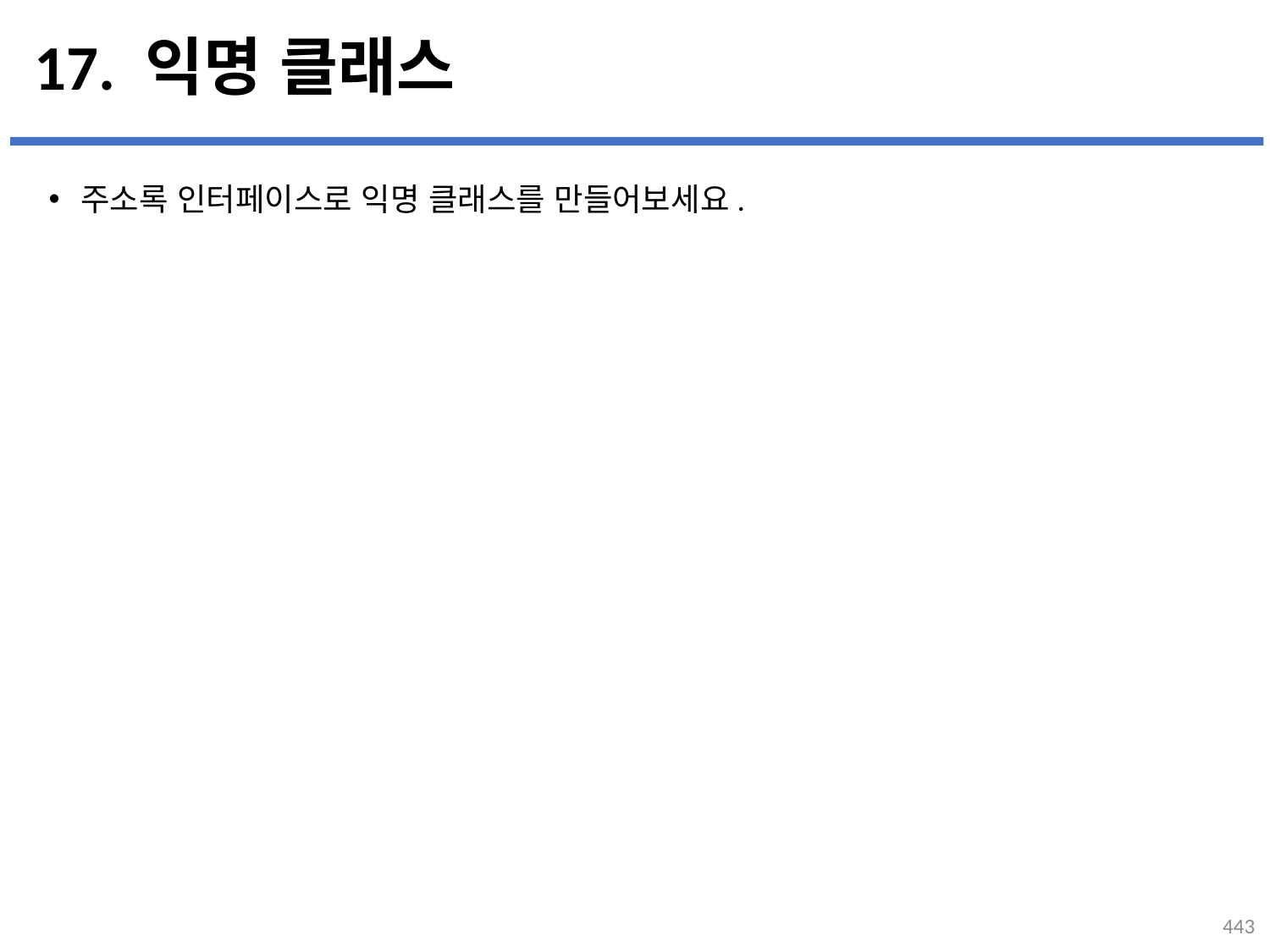

# 17. 익명 클래스
주소록 인터페이스로 익명 클래스를 만들어보세요.
...

설명
443